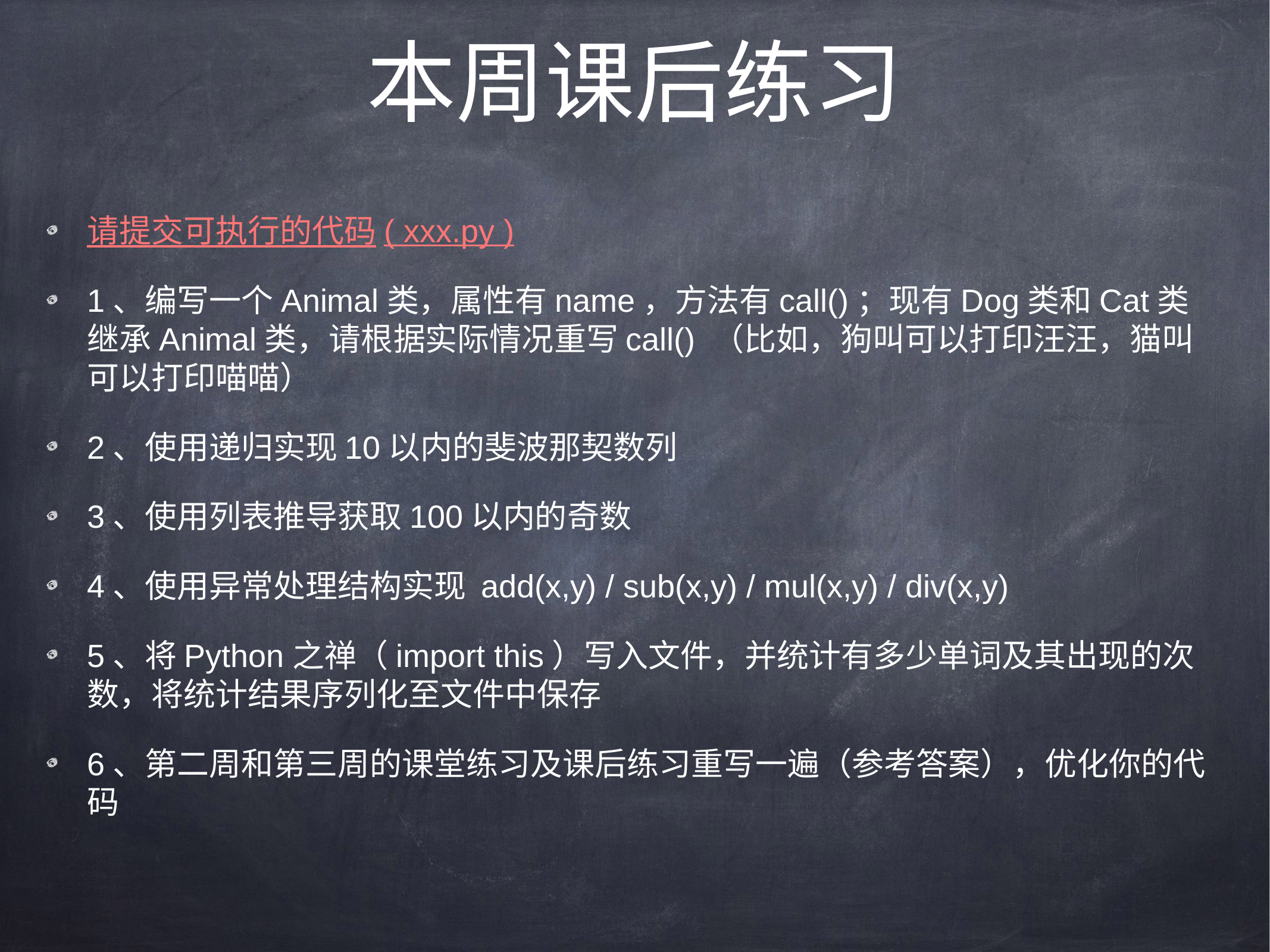

# 本周课后练习
请提交可执行的代码( xxx.py )
1、编写一个Animal类，属性有name，方法有call()；现有Dog类和Cat类继承Animal类，请根据实际情况重写call() （比如，狗叫可以打印汪汪，猫叫可以打印喵喵）
2、使用递归实现10以内的斐波那契数列
3、使用列表推导获取100以内的奇数
4、使用异常处理结构实现 add(x,y) / sub(x,y) / mul(x,y) / div(x,y)
5、将Python之禅（import this）写入文件，并统计有多少单词及其出现的次数，将统计结果序列化至文件中保存
6、第二周和第三周的课堂练习及课后练习重写一遍（参考答案），优化你的代码